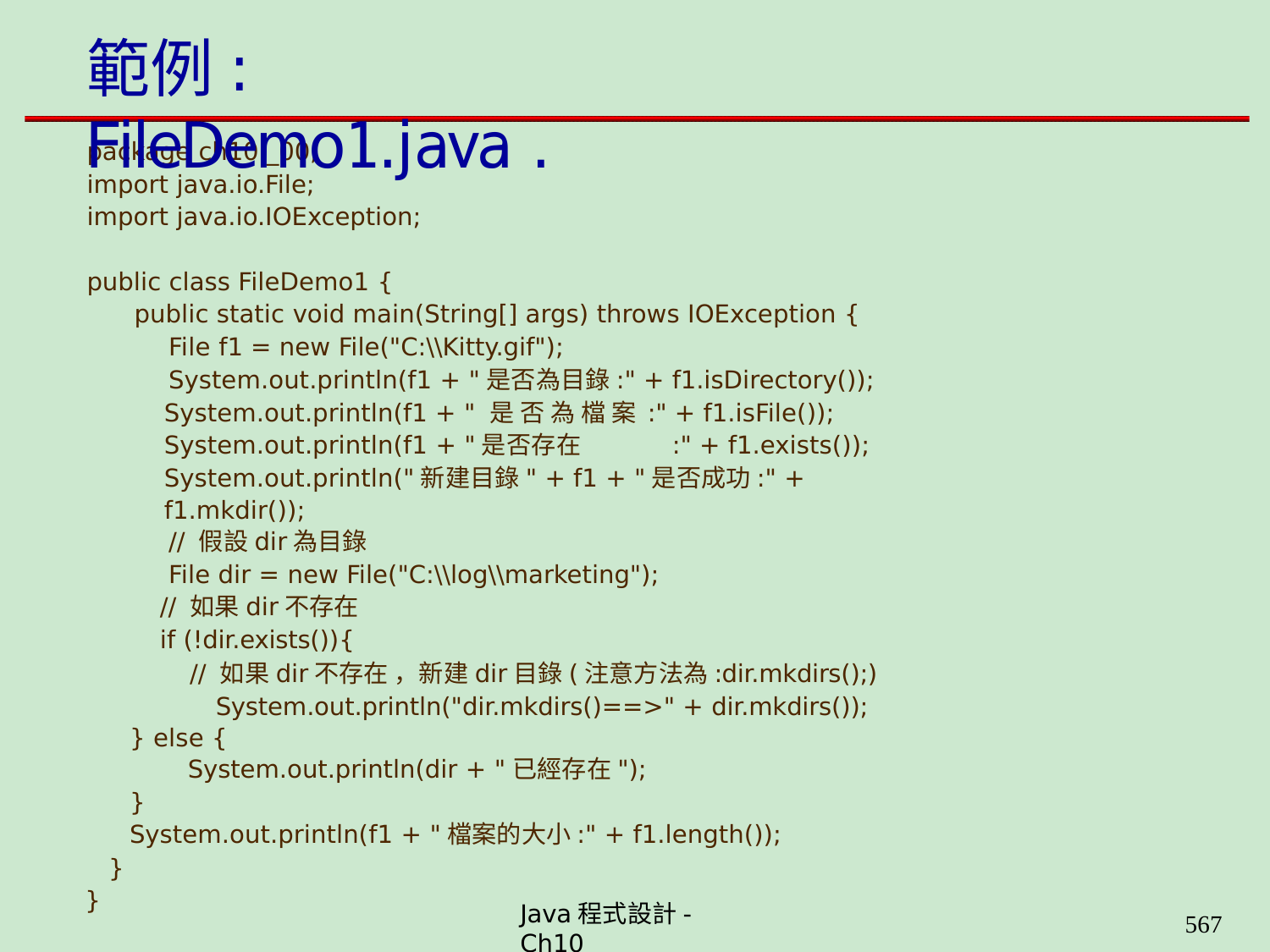

# 範例: FileDemo1.java .
package ch10._00;
import java.io.File;
import java.io.IOException;

public class FileDemo1 {
public static void main(String[] args) throws IOException {  File f1 = new File("C:\\Kitty.gif");
System.out.println(f1 + "是否為目錄:" + f1.isDirectory());  System.out.println(f1 + " 是 否 為 檔 案 :" + f1.isFile());  System.out.println(f1 + "是否存在	:" + f1.exists());  System.out.println("新建目錄" + f1 + "是否成功:" + f1.mkdir());
// 假設dir為目錄
File dir = new File("C:\\log\\marketing");
// 如果dir不存在
if (!dir.exists()){
// 如果dir不存在 ，新建dir目錄(注意方法為:dir.mkdirs();)  System.out.println("dir.mkdirs()==>" + dir.mkdirs());
} else {
System.out.println(dir + "已經存在");
}
System.out.println(f1 + "檔案的大小:" + f1.length());
}
}
Java程式設計-Ch10
567